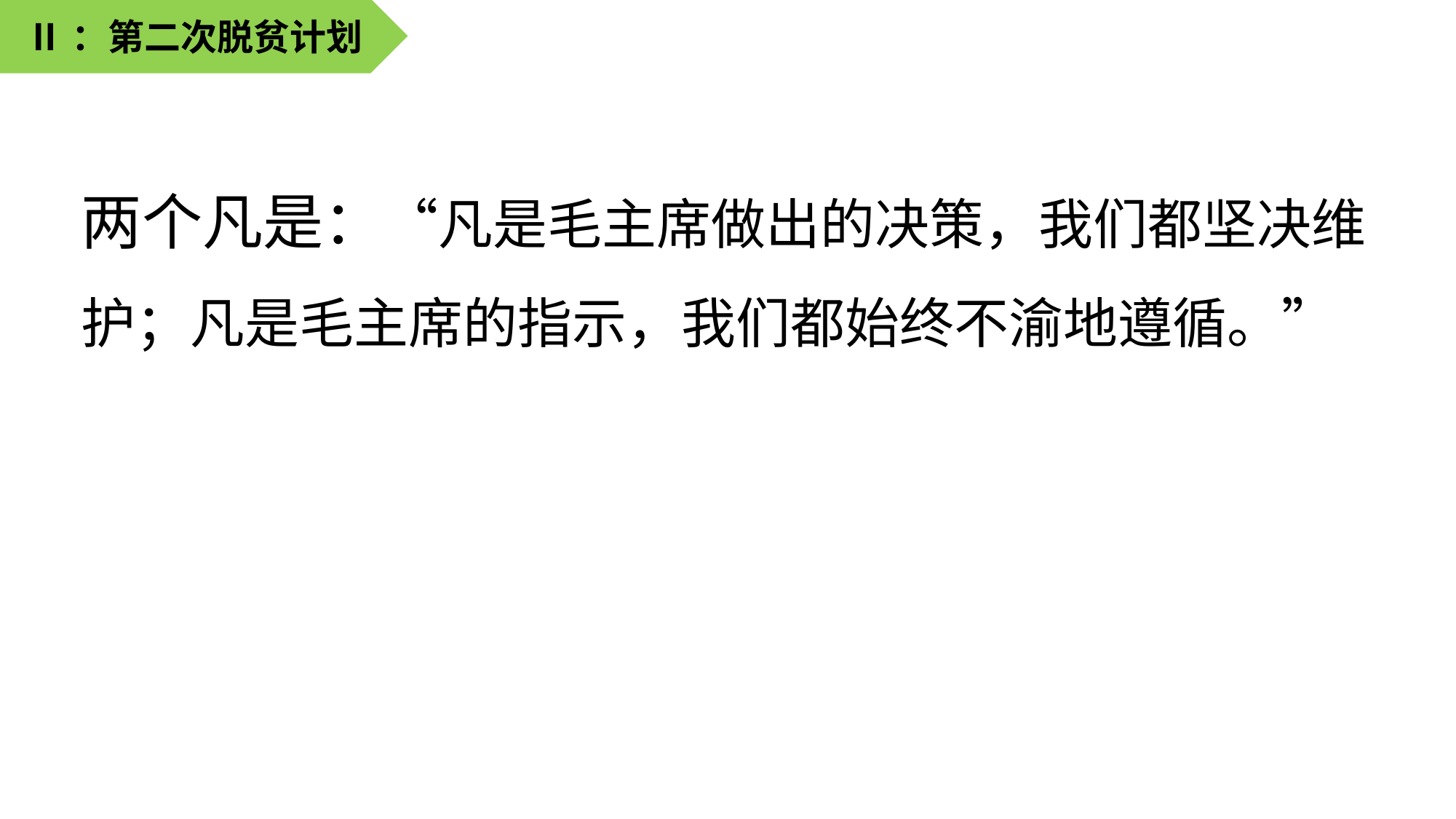

Ⅱ：第二次脱贫计划
两个凡是：“凡是毛主席做出的决策，我们都坚决维护；凡是毛主席的指示，我们都始终不渝地遵循。”